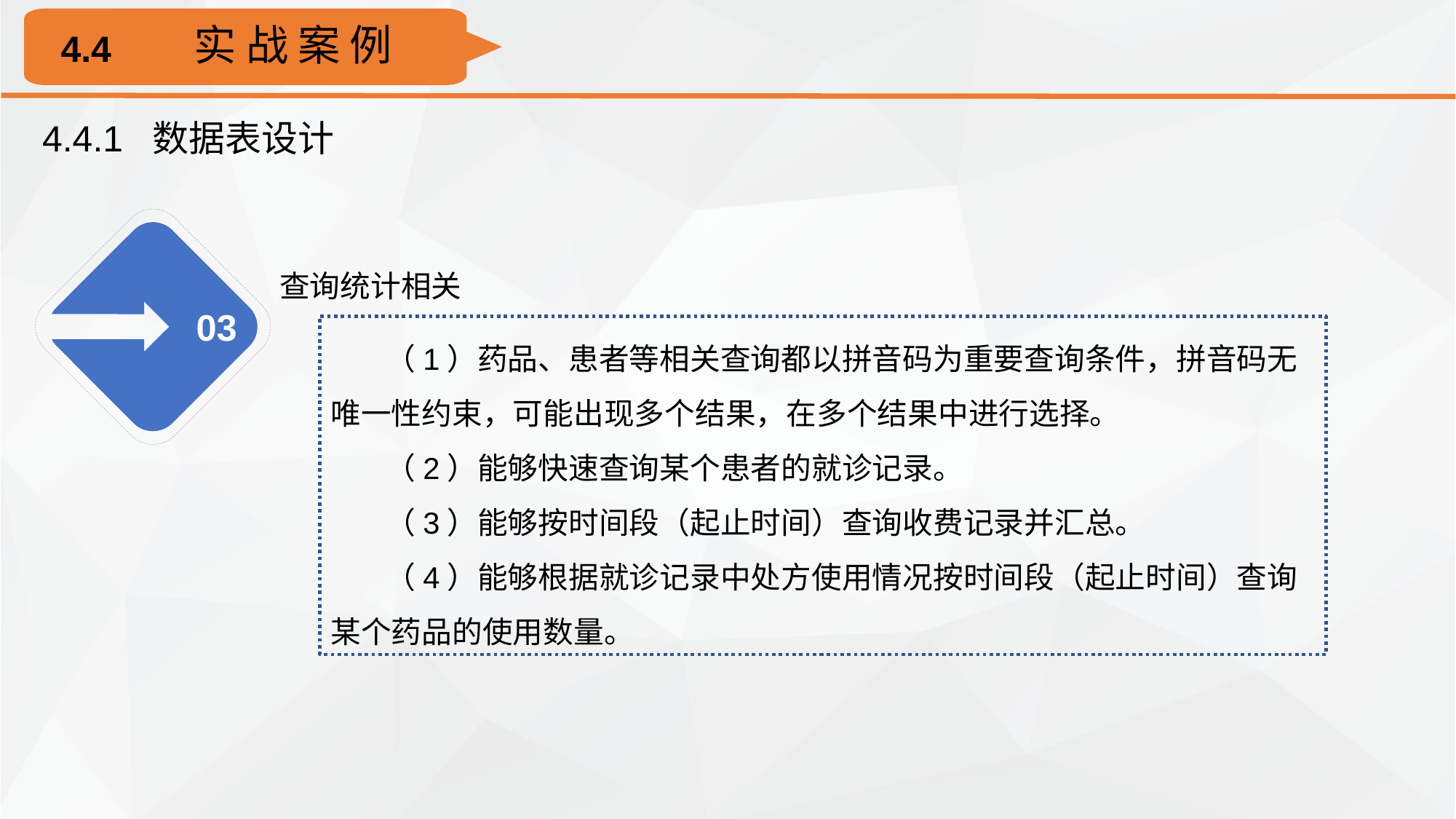

实 战 案 例
4.4
4.4.1  数据表设计

03
查询统计相关
（1）药品、患者等相关查询都以拼音码为重要查询条件，拼音码无唯一性约束，可能出现多个结果，在多个结果中进行选择。
（2）能够快速查询某个患者的就诊记录。
（3）能够按时间段（起止时间）查询收费记录并汇总。
（4）能够根据就诊记录中处方使用情况按时间段（起止时间）查询某个药品的使用数量。